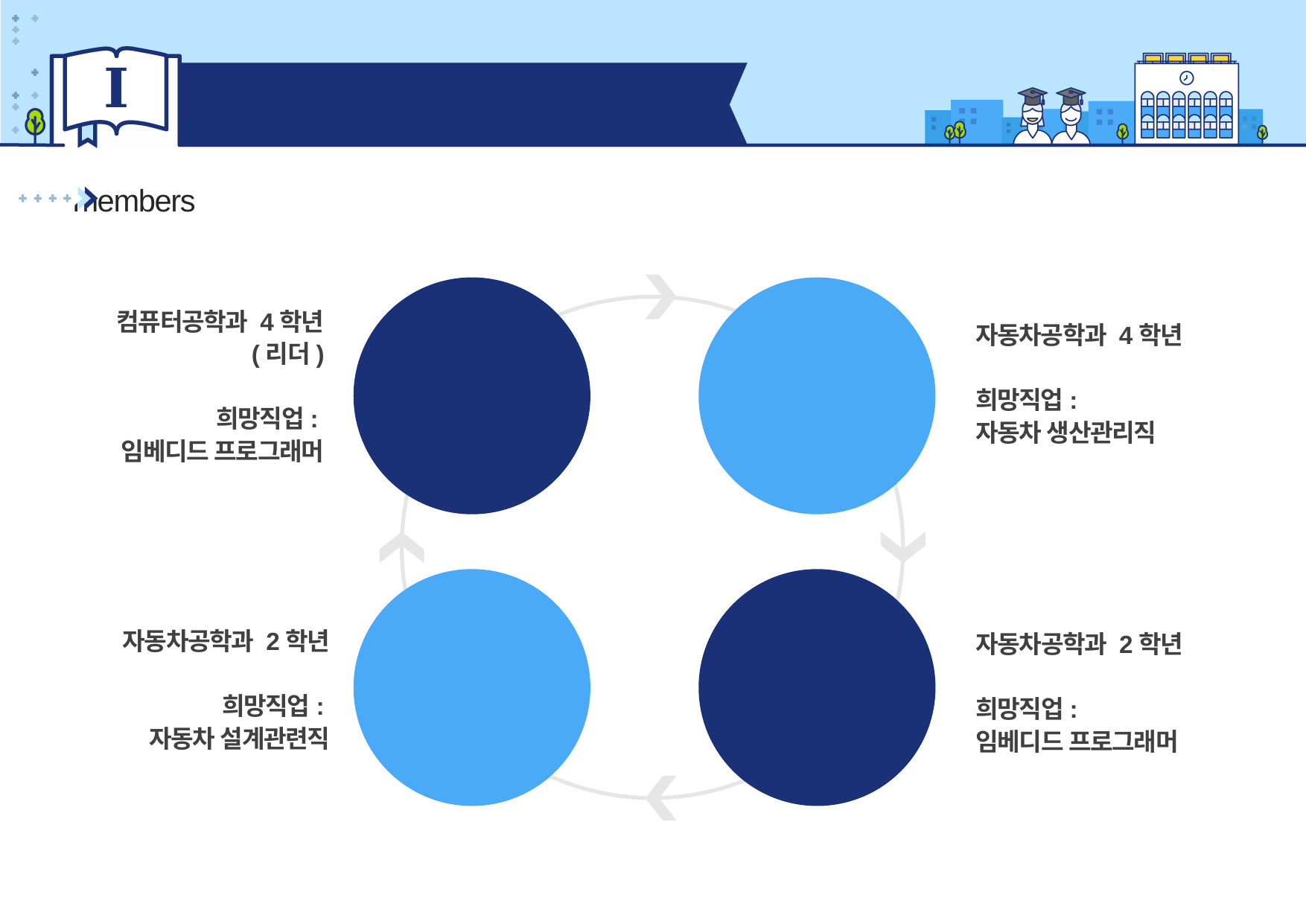

Ⅰ
학습동아리 구성원
members

김유정
이현주
컴퓨터공학과 4학년
(리더)

희망직업:
임베디드 프로그래머
자동차공학과 4학년

희망직업:
자동차 생산관리직
최우영
신준빈
자동차공학과 2학년

희망직업:
자동차 설계관련직
자동차공학과 2학년

희망직업:
임베디드 프로그래머